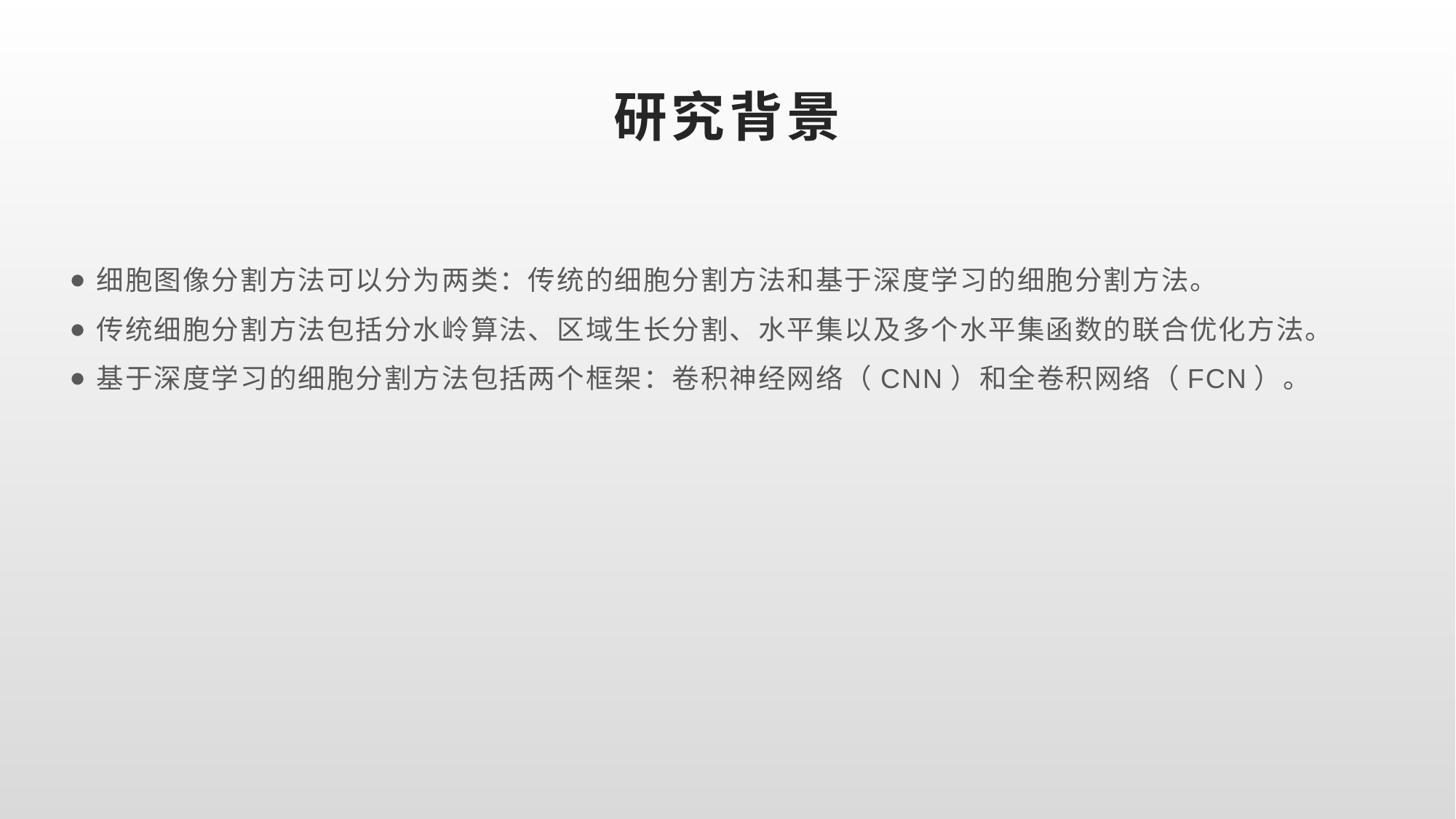

# 研究背景

细胞图像分割方法可以分为两类：传统的细胞分割方法和基于深度学习的细胞分割方法。
传统细胞分割方法包括分水岭算法、区域生长分割、水平集以及多个水平集函数的联合优化方法。
基于深度学习的细胞分割方法包括两个框架：卷积神经网络（CNN）和全卷积网络（FCN）。